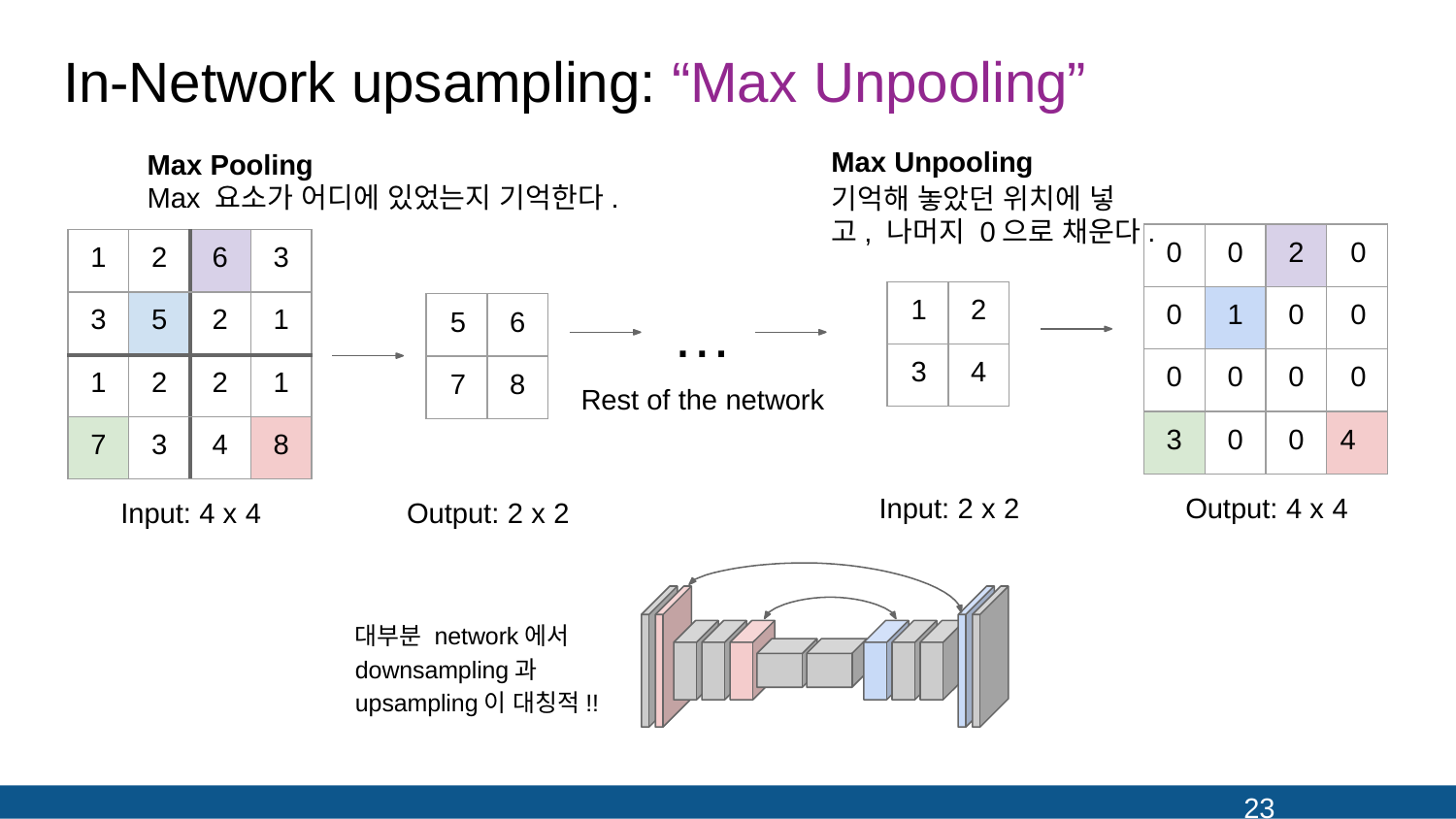

# In-Network upsampling: “Max Unpooling”
Max Unpooling
기억해 놓았던 위치에 넣고, 나머지 0으로 채운다.
Max Pooling
Max 요소가 어디에 있었는지 기억한다.
| 0 | 0 | 2 | 0 |
| --- | --- | --- | --- |
| 0 | 1 | 0 | 0 |
| 0 | 0 | 0 | 0 |
| 3 | 0 | 0 | 4 |
| 1 | 2 | 6 | 3 |
| --- | --- | --- | --- |
| 3 | 5 | 2 | 1 |
| 1 | 2 | 2 | 1 |
| 7 | 3 | 4 | 8 |
      …
Rest of the network
| 1 | 2 |
| --- | --- |
| 3 | 4 |

| 5 | 6 |
| --- | --- |
| 7 | 8 |

Input: 2 x 2
Output: 4 x 4
Input: 4 x 4
Output: 2 x 2

대부분 network에서 downsampling과 upsampling이 대칭적!!
23